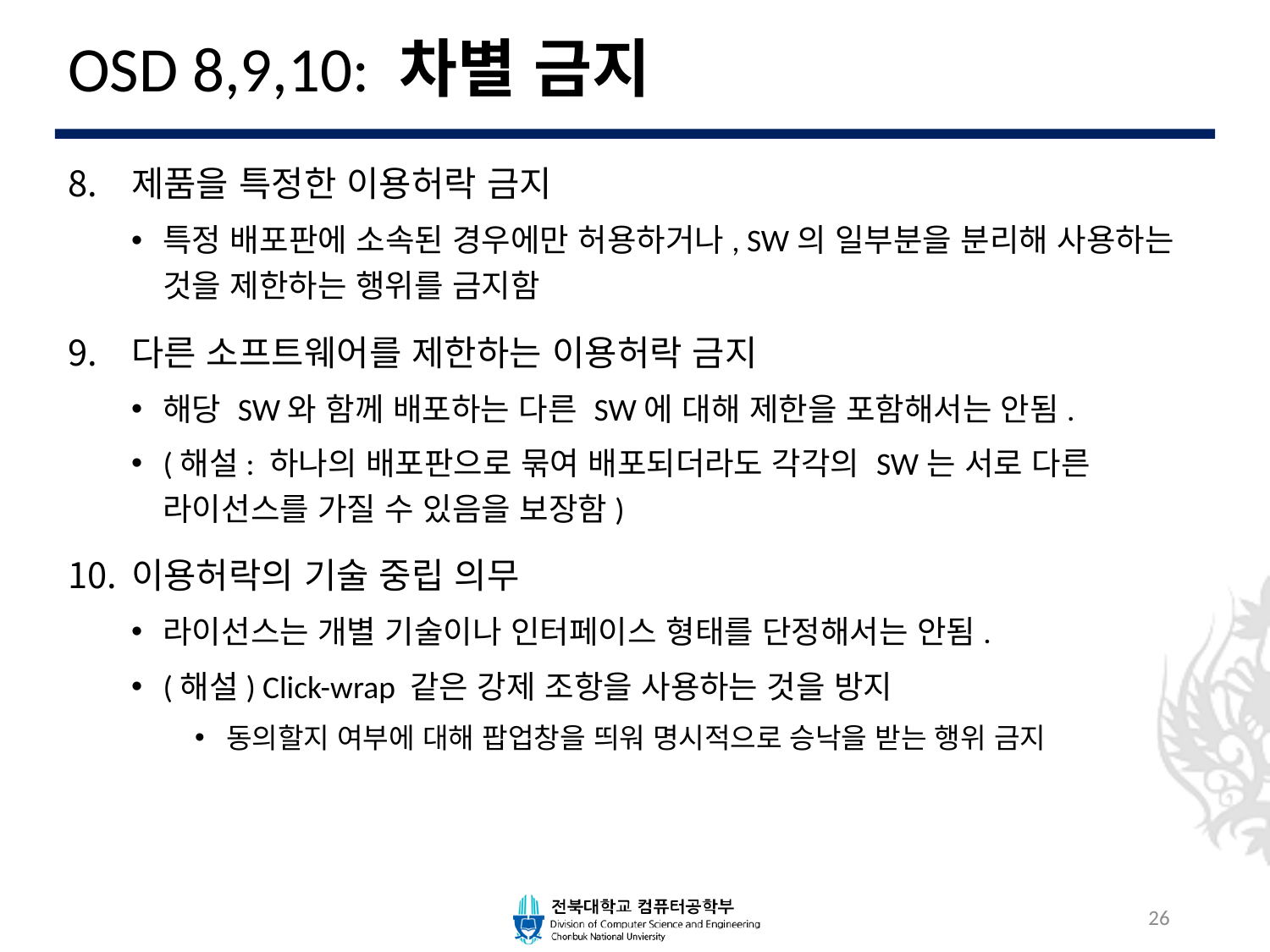

# OSD 8,9,10: 차별 금지
제품을 특정한 이용허락 금지
특정 배포판에 소속된 경우에만 허용하거나, SW의 일부분을 분리해 사용하는 것을 제한하는 행위를 금지함
다른 소프트웨어를 제한하는 이용허락 금지
해당 SW와 함께 배포하는 다른 SW에 대해 제한을 포함해서는 안됨.
(해설: 하나의 배포판으로 묶여 배포되더라도 각각의 SW는 서로 다른 라이선스를 가질 수 있음을 보장함)
이용허락의 기술 중립 의무
라이선스는 개별 기술이나 인터페이스 형태를 단정해서는 안됨.
(해설) Click-wrap 같은 강제 조항을 사용하는 것을 방지
동의할지 여부에 대해 팝업창을 띄워 명시적으로 승낙을 받는 행위 금지
26